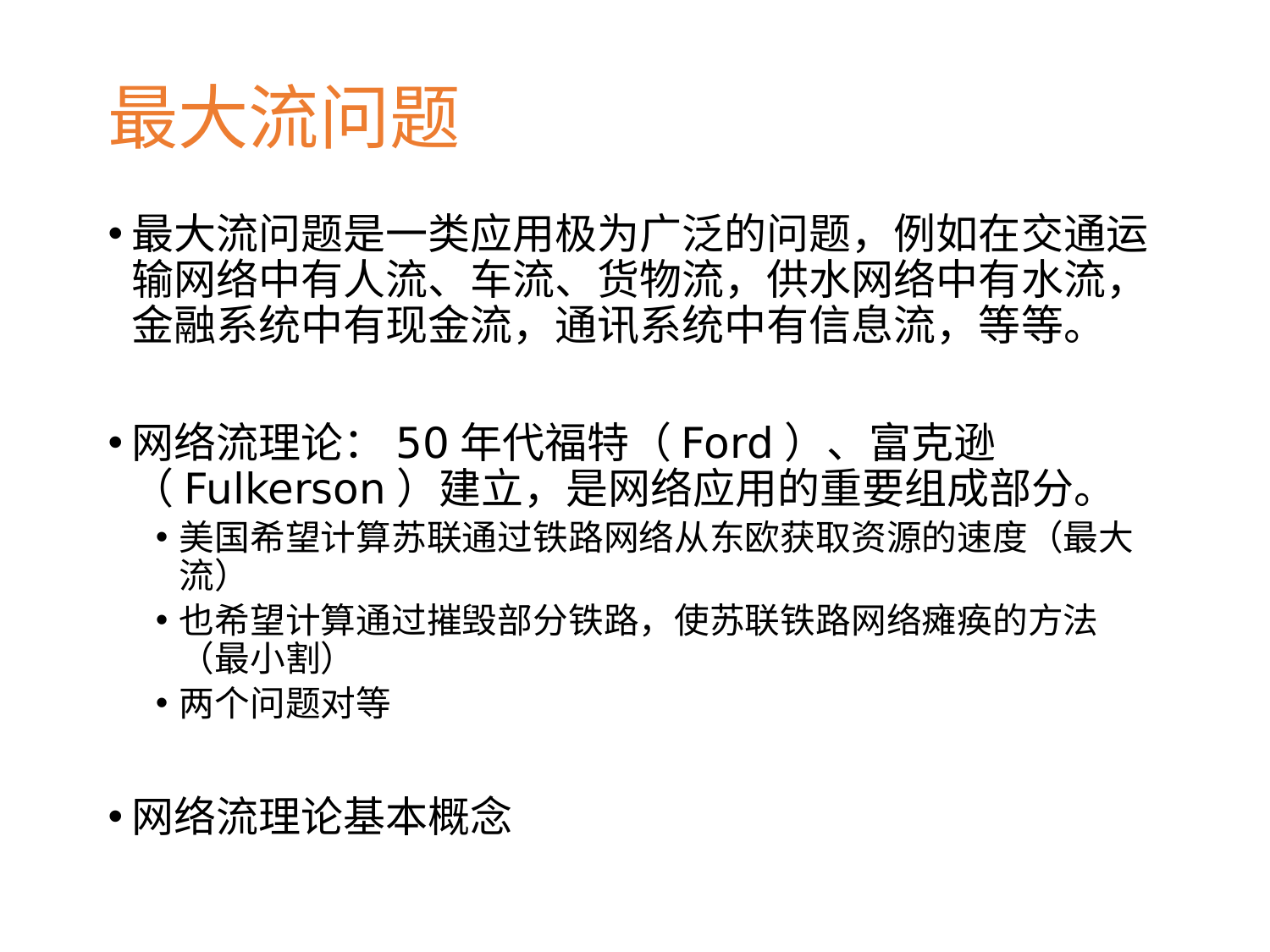

# 最大流问题
最大流问题是一类应用极为广泛的问题，例如在交通运输网络中有人流、车流、货物流，供水网络中有水流，金融系统中有现金流，通讯系统中有信息流，等等。

网络流理论：50年代福特（Ford）、富克逊（Fulkerson）建立，是网络应用的重要组成部分。
美国希望计算苏联通过铁路网络从东欧获取资源的速度（最大流）
也希望计算通过摧毁部分铁路，使苏联铁路网络瘫痪的方法（最小割）
两个问题对等

网络流理论基本概念